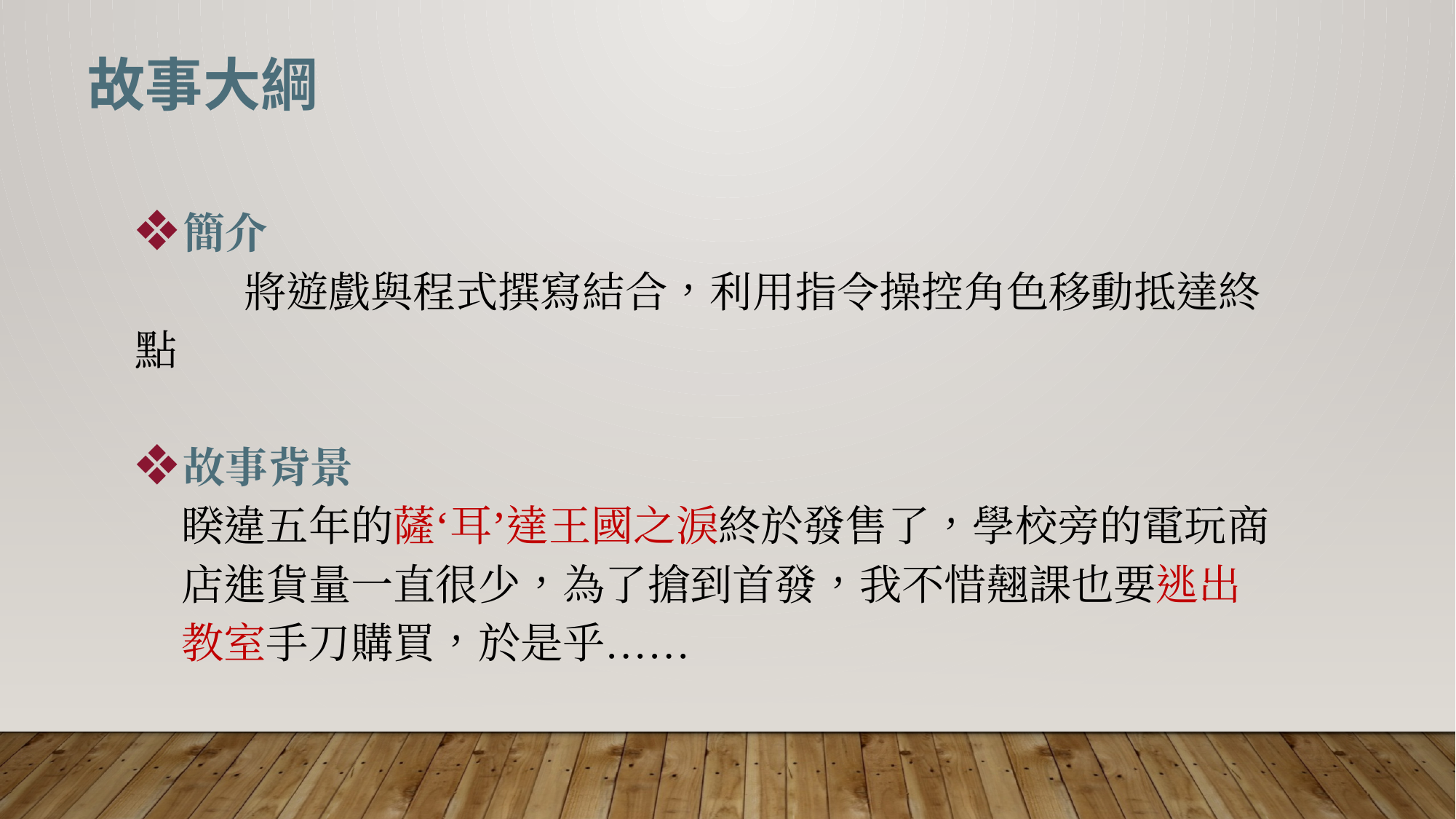

故事大綱
簡介
	將遊戲與程式撰寫結合，利用指令操控角色移動抵達終點

故事背景
睽違五年的薩‘耳’達王國之淚終於發售了，學校旁的電玩商店進貨量一直很少，為了搶到首發，我不惜翹課也要逃出教室手刀購買，於是乎……